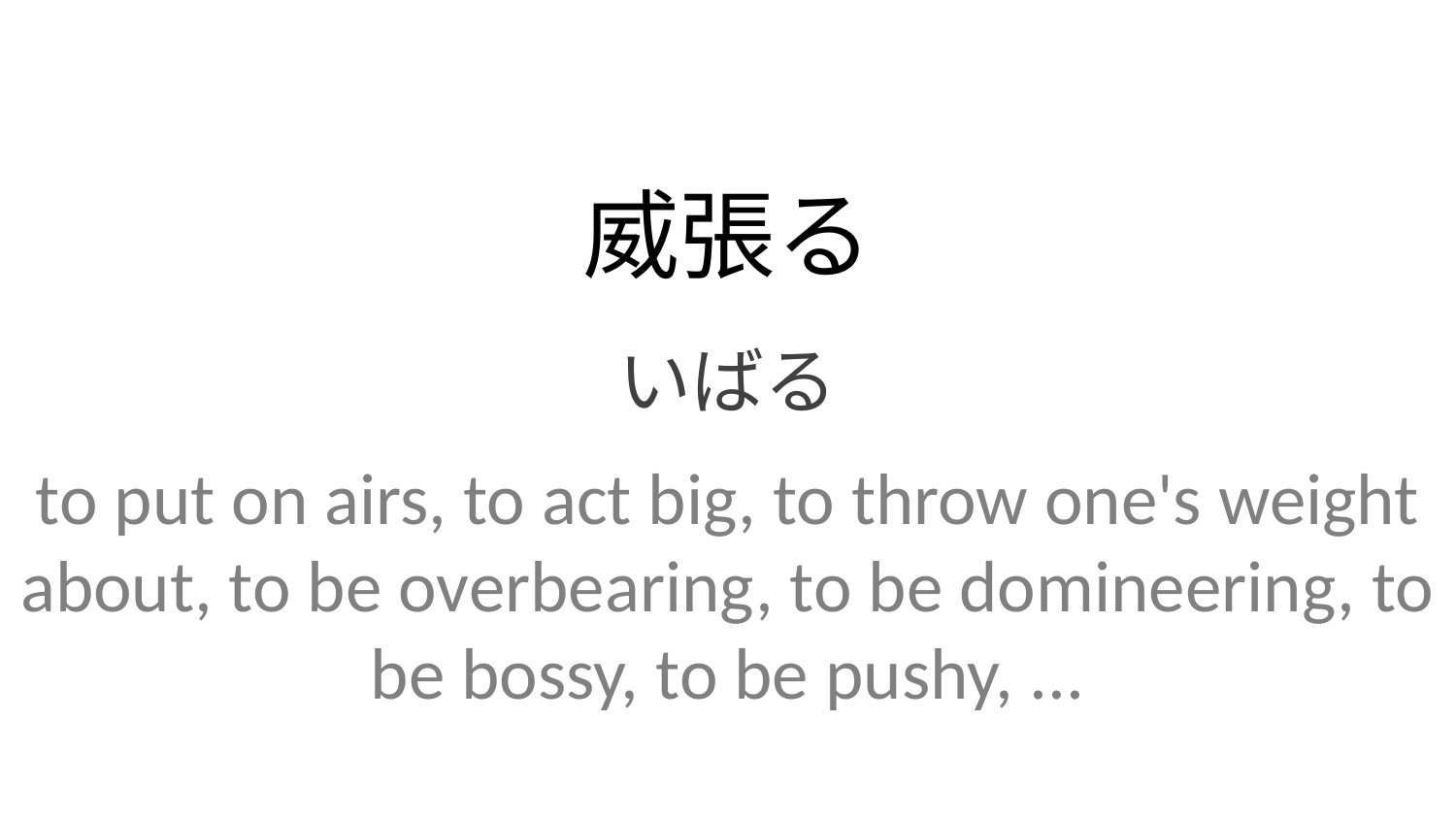

威張る

いばる
to put on airs, to act big, to throw one's weight about, to be overbearing, to be domineering, to be bossy, to be pushy, ...